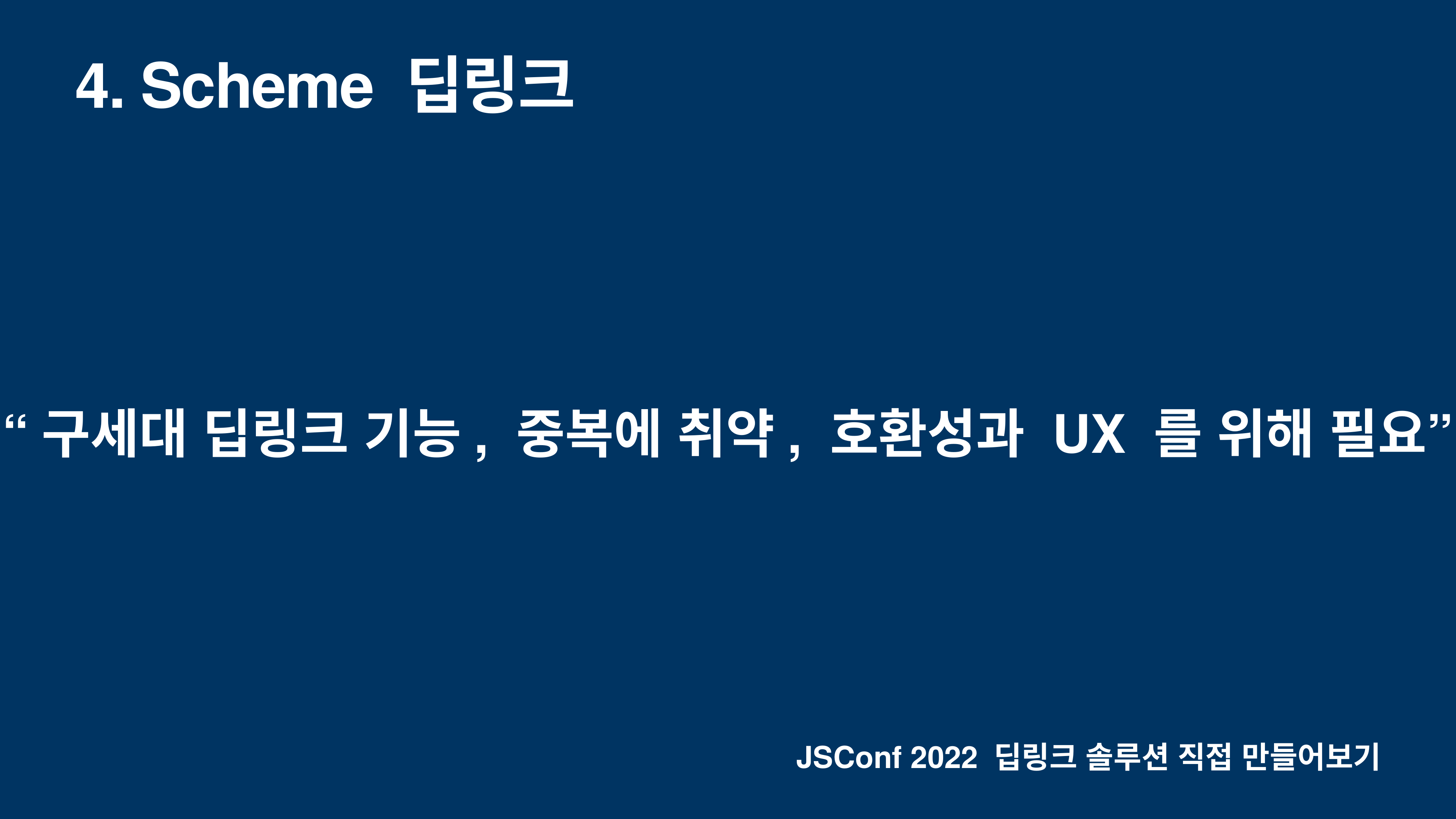

# 4. Scheme 딥링크
“구세대 딥링크 기능, 중복에 취약, 호환성과 UX 를 위해 필요”
JSConf 2022 딥링크 솔루션 직접 만들어보기